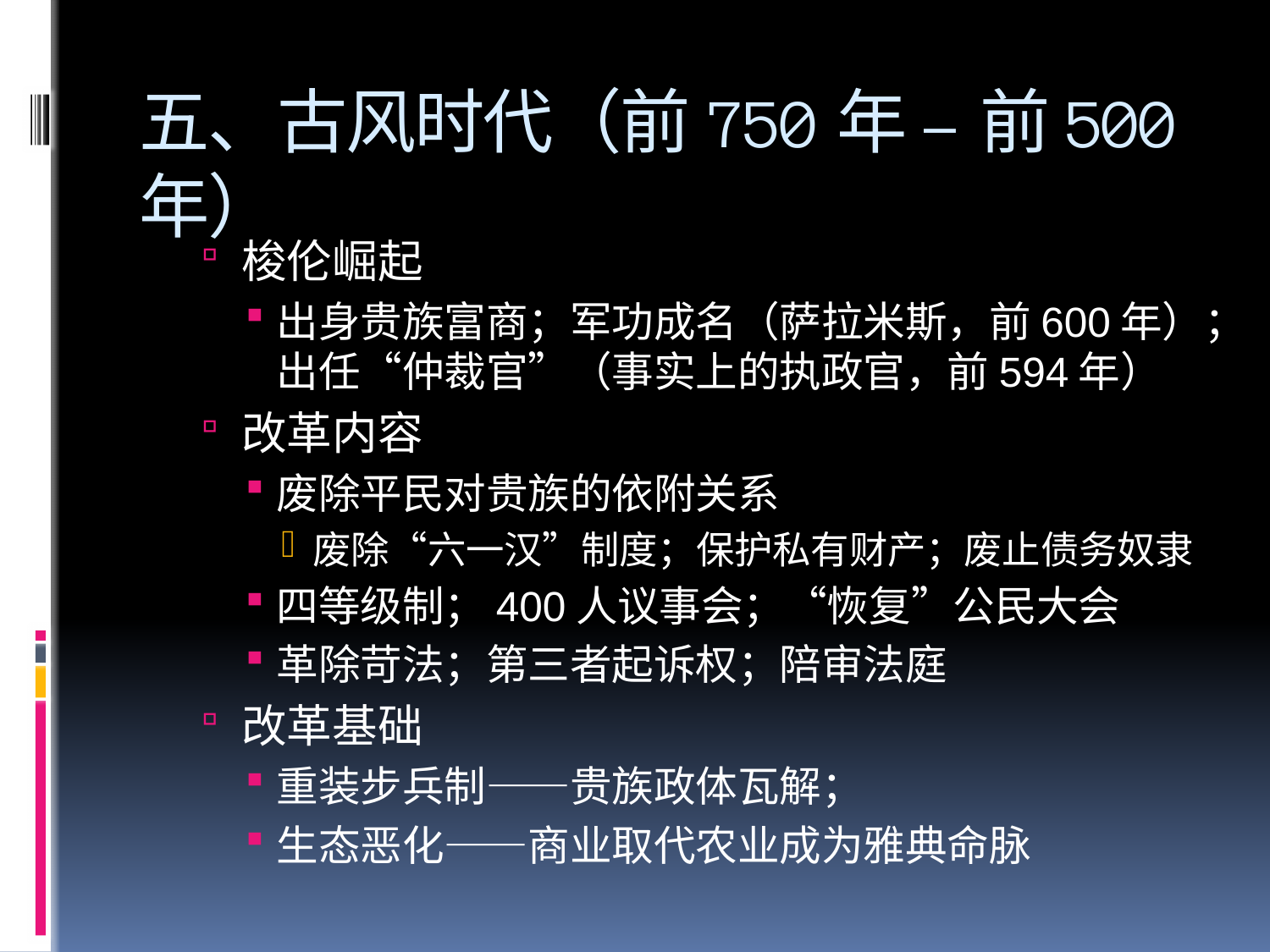

# 五、古风时代（前750年-前500年）
梭伦崛起
出身贵族富商；军功成名（萨拉米斯，前600年）；出任“仲裁官”（事实上的执政官，前594年）
改革内容
废除平民对贵族的依附关系
废除“六一汉”制度；保护私有财产；废止债务奴隶
四等级制；400人议事会；“恢复”公民大会
革除苛法；第三者起诉权；陪审法庭
改革基础
重装步兵制——贵族政体瓦解；
生态恶化——商业取代农业成为雅典命脉